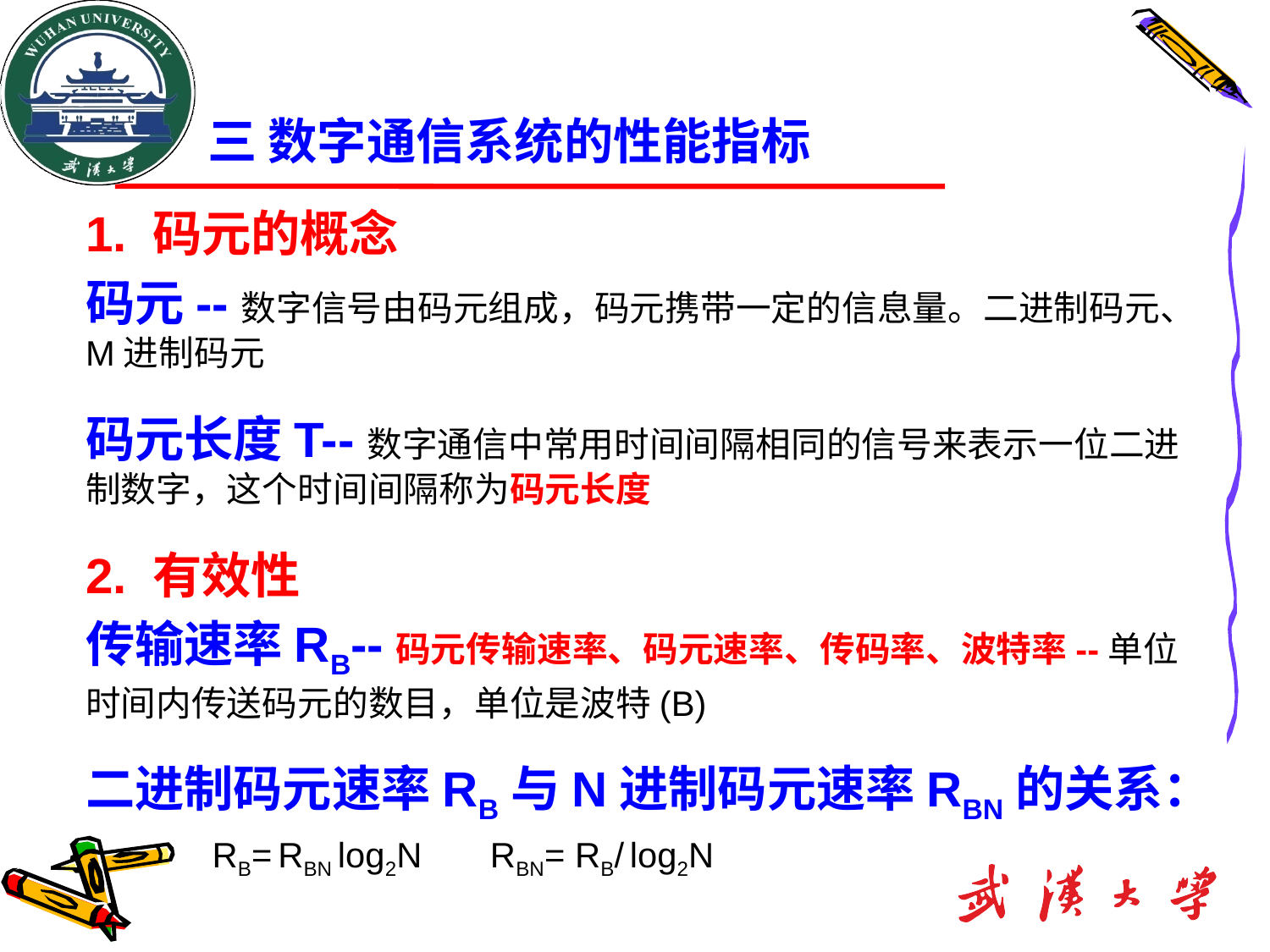

# 三 数字通信系统的性能指标
1. 码元的概念
码元--数字信号由码元组成，码元携带一定的信息量。二进制码元、M进制码元

码元长度T--数字通信中常用时间间隔相同的信号来表示一位二进制数字，这个时间间隔称为码元长度

2. 有效性
传输速率RB--码元传输速率、码元速率、传码率、波特率--单位时间内传送码元的数目，单位是波特(B)

二进制码元速率RB与N进制码元速率RBN的关系：
             RB= RBN log2N       RBN= RB/ log2N